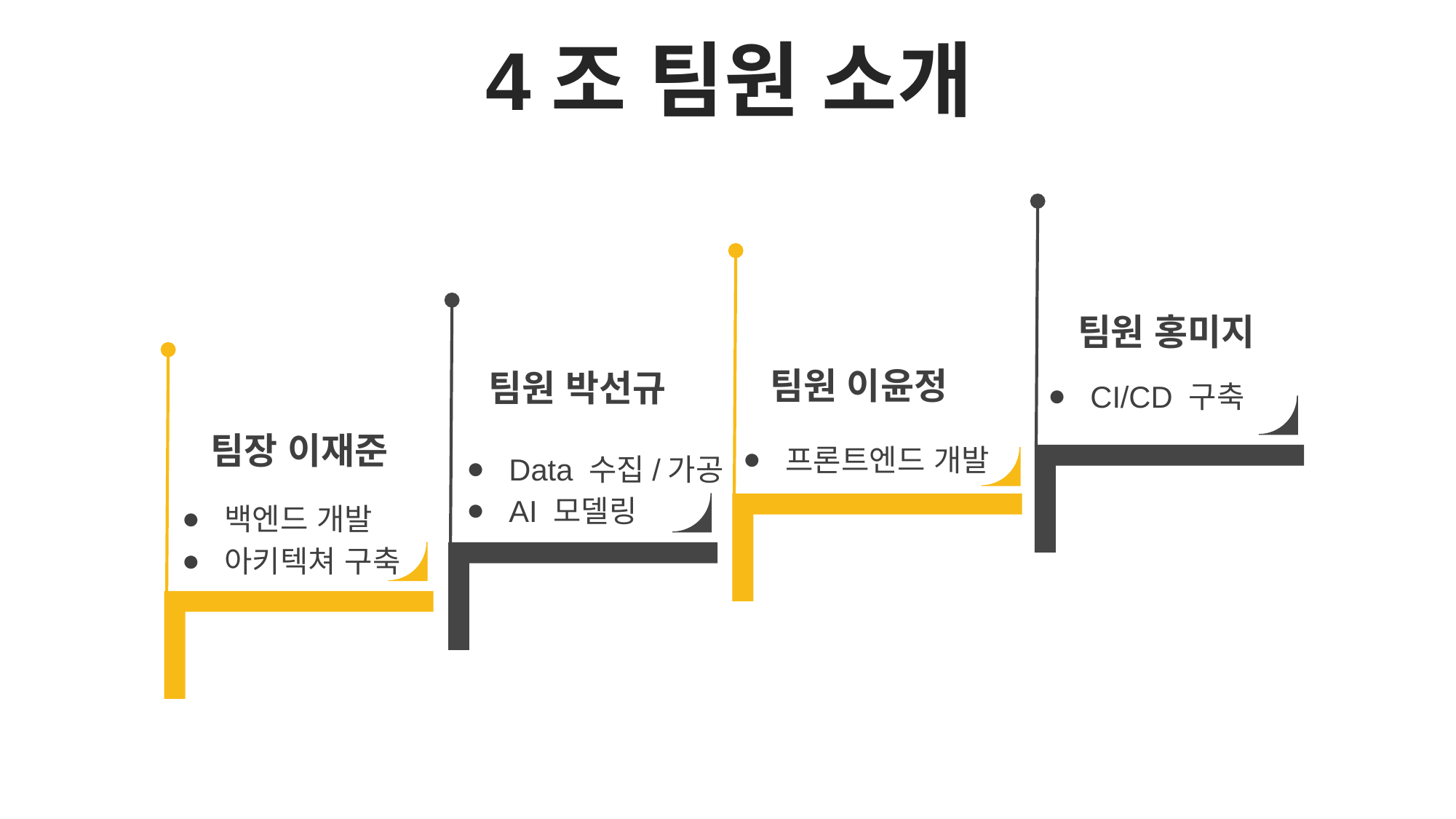

4조 팀원 소개
  팀원 홍미지

CI/CD 구축
  팀원 이윤정
  팀원 박선규

프론트엔드 개발

Data 수집/가공
AI 모델링
  팀장 이재준

백엔드 개발
아키텍쳐 구축